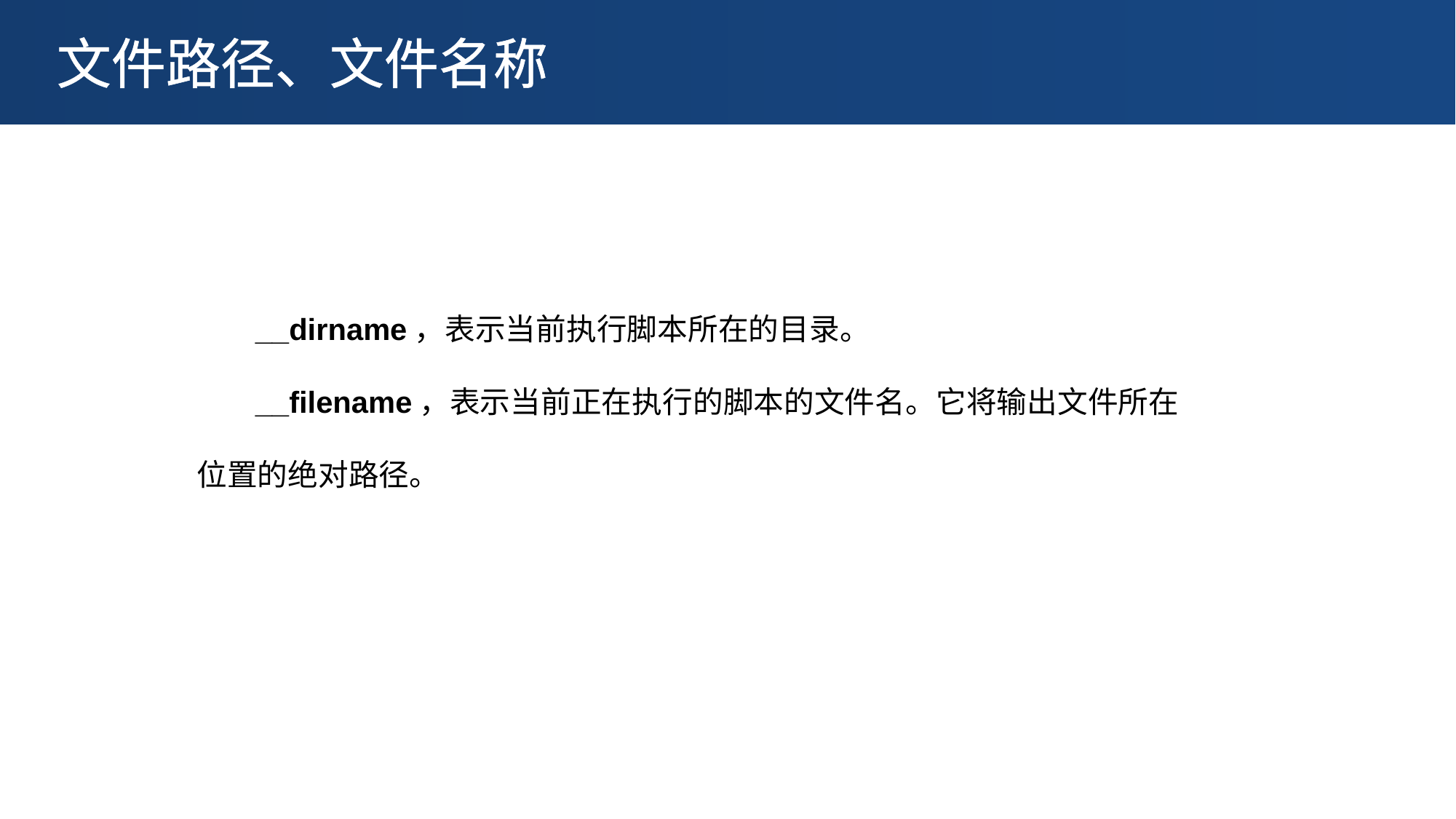

文件路径、文件名称
       __dirname，表示当前执行脚本所在的目录。
       __filename，表示当前正在执行的脚本的文件名。它将输出文件所在位置的绝对路径。